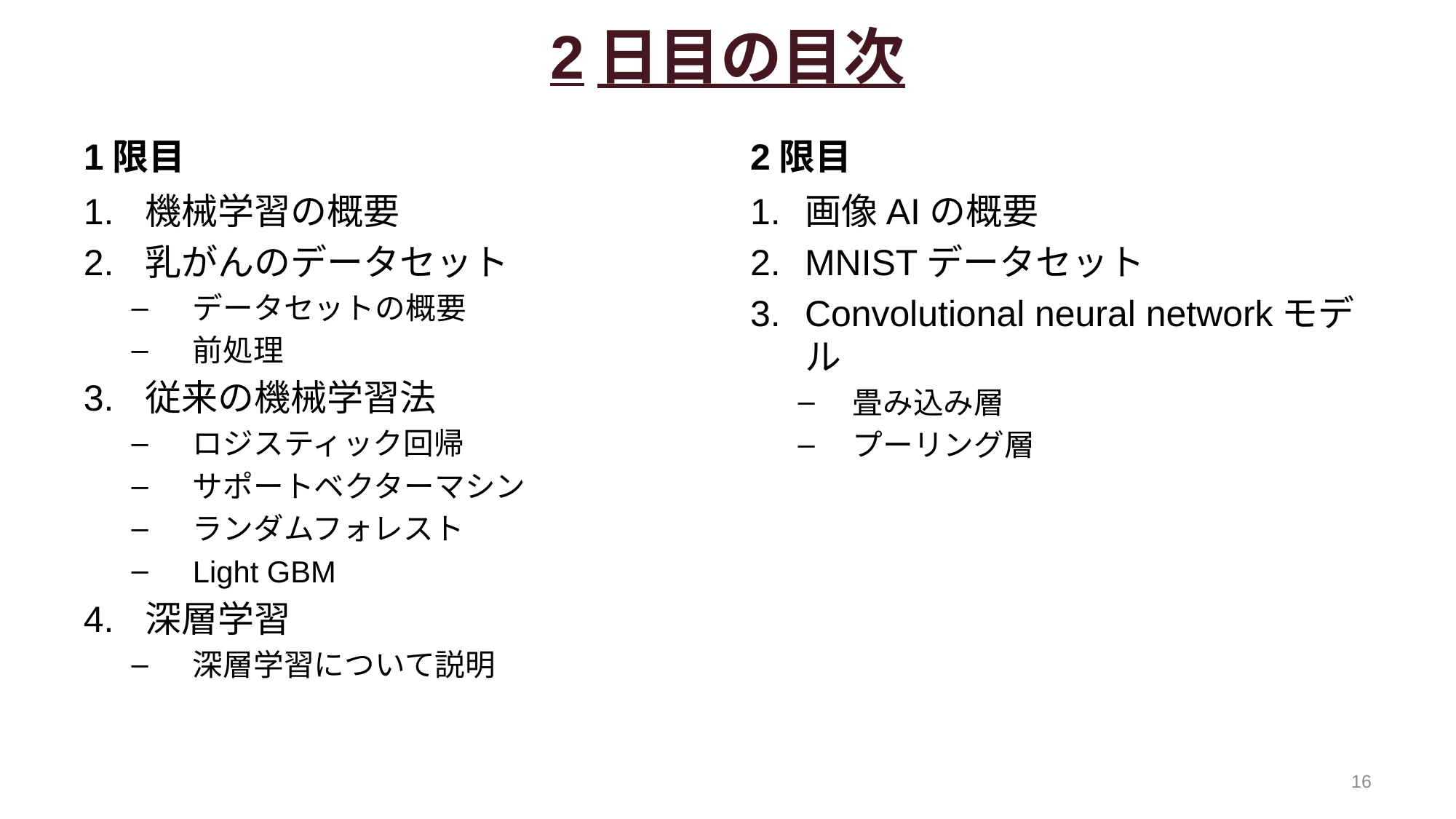

# 2日目の目次
1限目
2限目
機械学習の概要
乳がんのデータセット
データセットの概要
前処理
従来の機械学習法
ロジスティック回帰
サポートベクターマシン
ランダムフォレスト
Light GBM
深層学習
深層学習について説明

画像AIの概要
MNISTデータセット
Convolutional neural networkモデル
畳み込み層
プーリング層

16